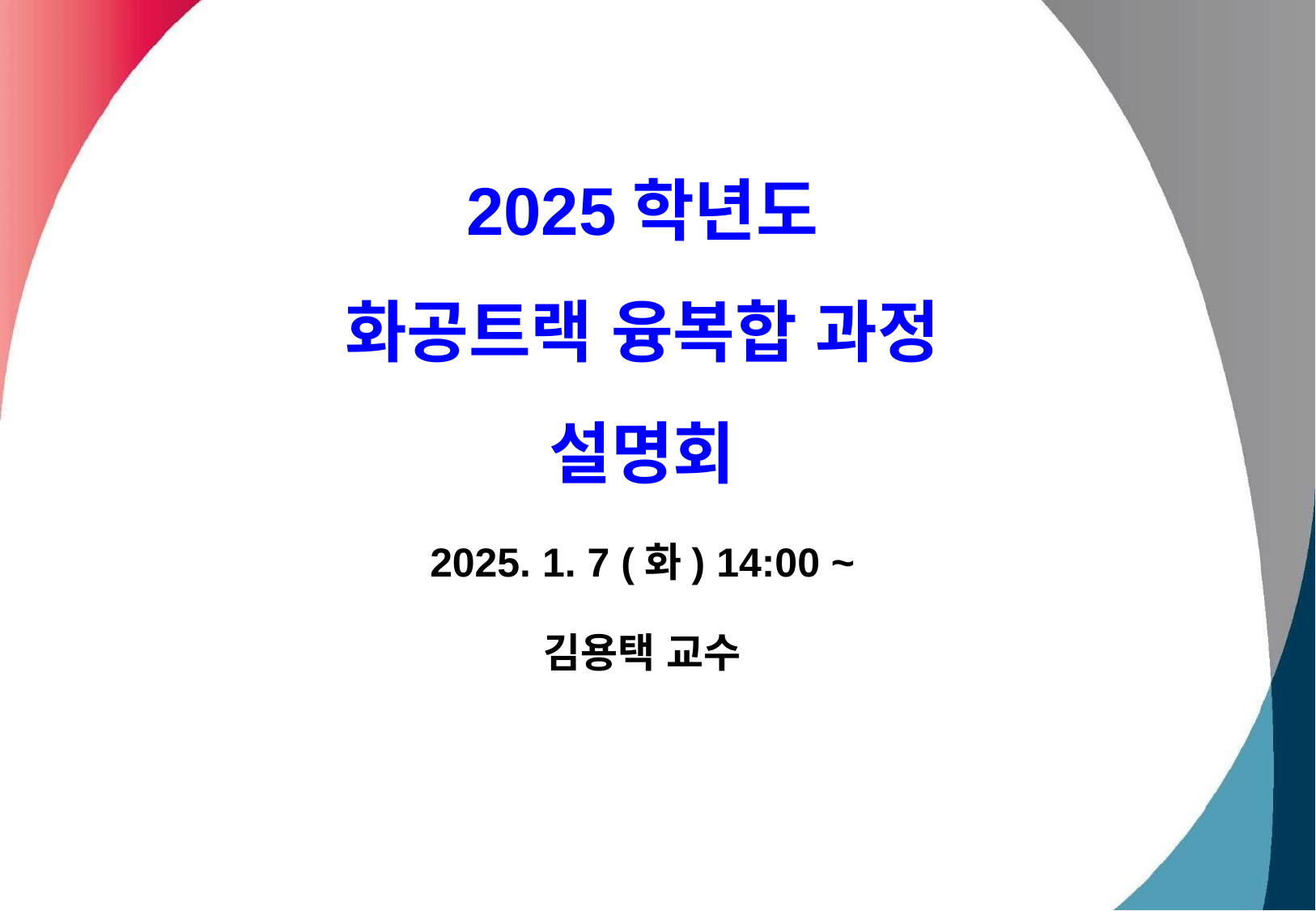

# 2025학년도 화공트랙 융복합 과정 설명회
2025. 1. 7 (화) 14:00 ~
김용택 교수